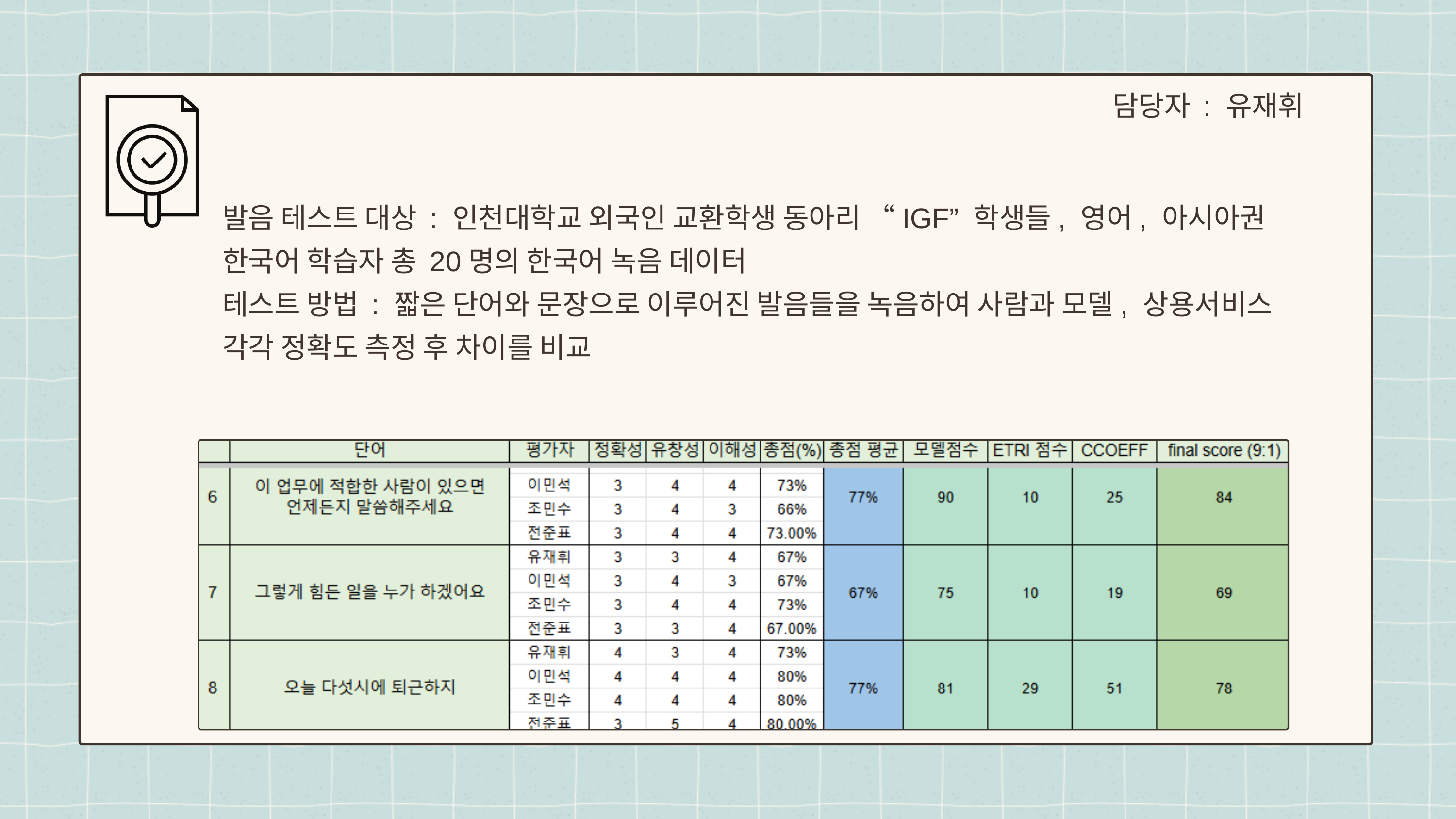

담당자 : 유재휘

발음 테스트 대상 : 인천대학교 외국인 교환학생 동아리 “IGF” 학생들, 영어, 아시아권 한국어 학습자 총 20명의 한국어 녹음 데이터
테스트 방법 : 짧은 단어와 문장으로 이루어진 발음들을 녹음하여 사람과 모델, 상용서비스     각각 정확도 측정 후 차이를 비교